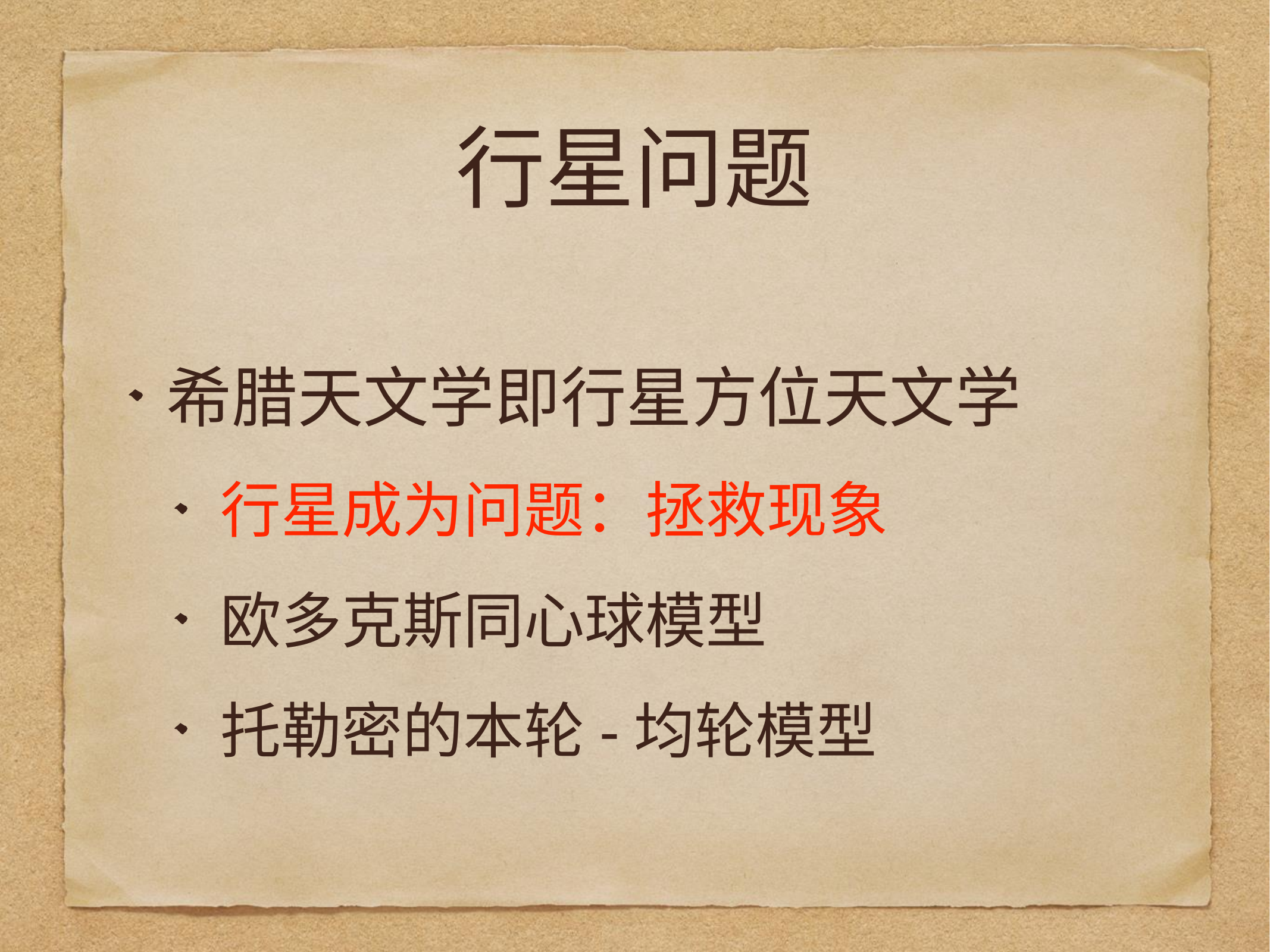

# 行星问题
希腊天文学即行星方位天文学
行星成为问题：拯救现象
欧多克斯同心球模型
托勒密的本轮-均轮模型